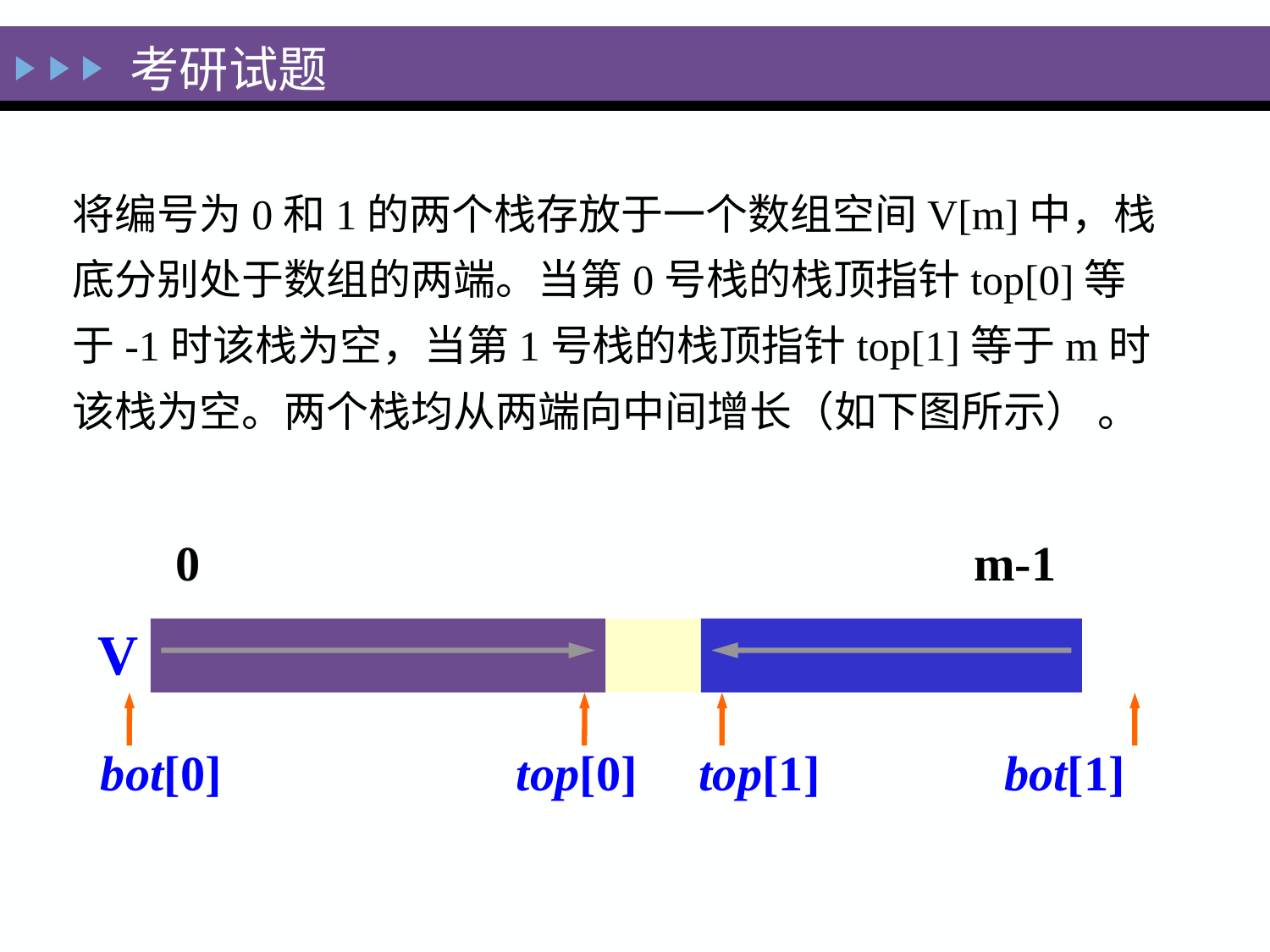

# 考研试题
将编号为0和1的两个栈存放于一个数组空间V[m]中，栈底分别处于数组的两端。当第0号栈的栈顶指针top[0]等于-1时该栈为空，当第1号栈的栈顶指针top[1]等于m时该栈为空。两个栈均从两端向中间增长（如下图所示） 。
0                                                               m-1
V

bot[0]                        top[0]     top[1]               bot[1]